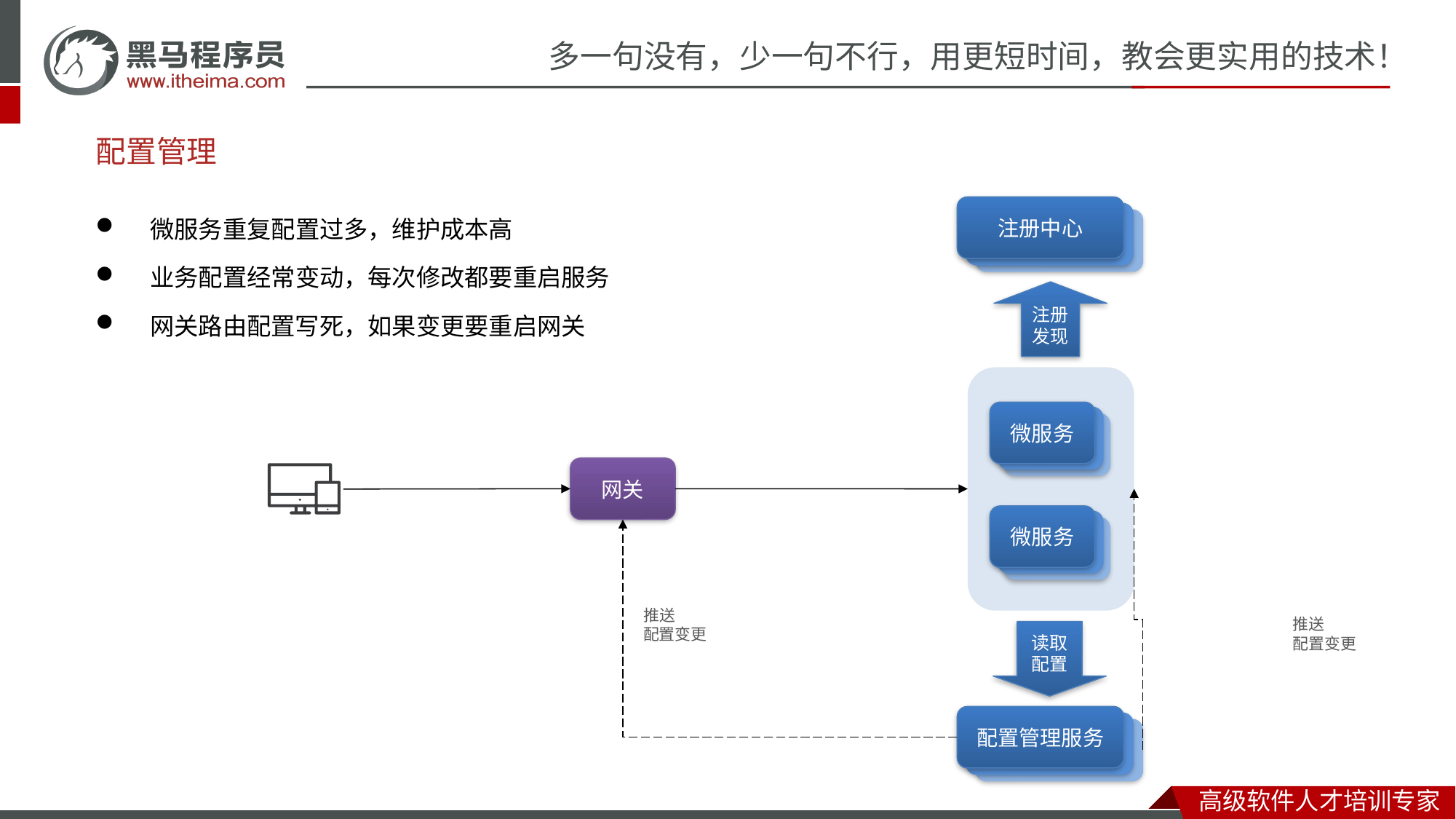

# 配置管理
微服务重复配置过多，维护成本高
业务配置经常变动，每次修改都要重启服务
网关路由配置写死，如果变更要重启网关
注册中心
微服务
微服务
注册
发现

微服务
微服务
微服务
网关

微服务
微服务
微服务
推送
配置变更
推送
配置变更
读取配置
配置管理服务
微服务
微服务